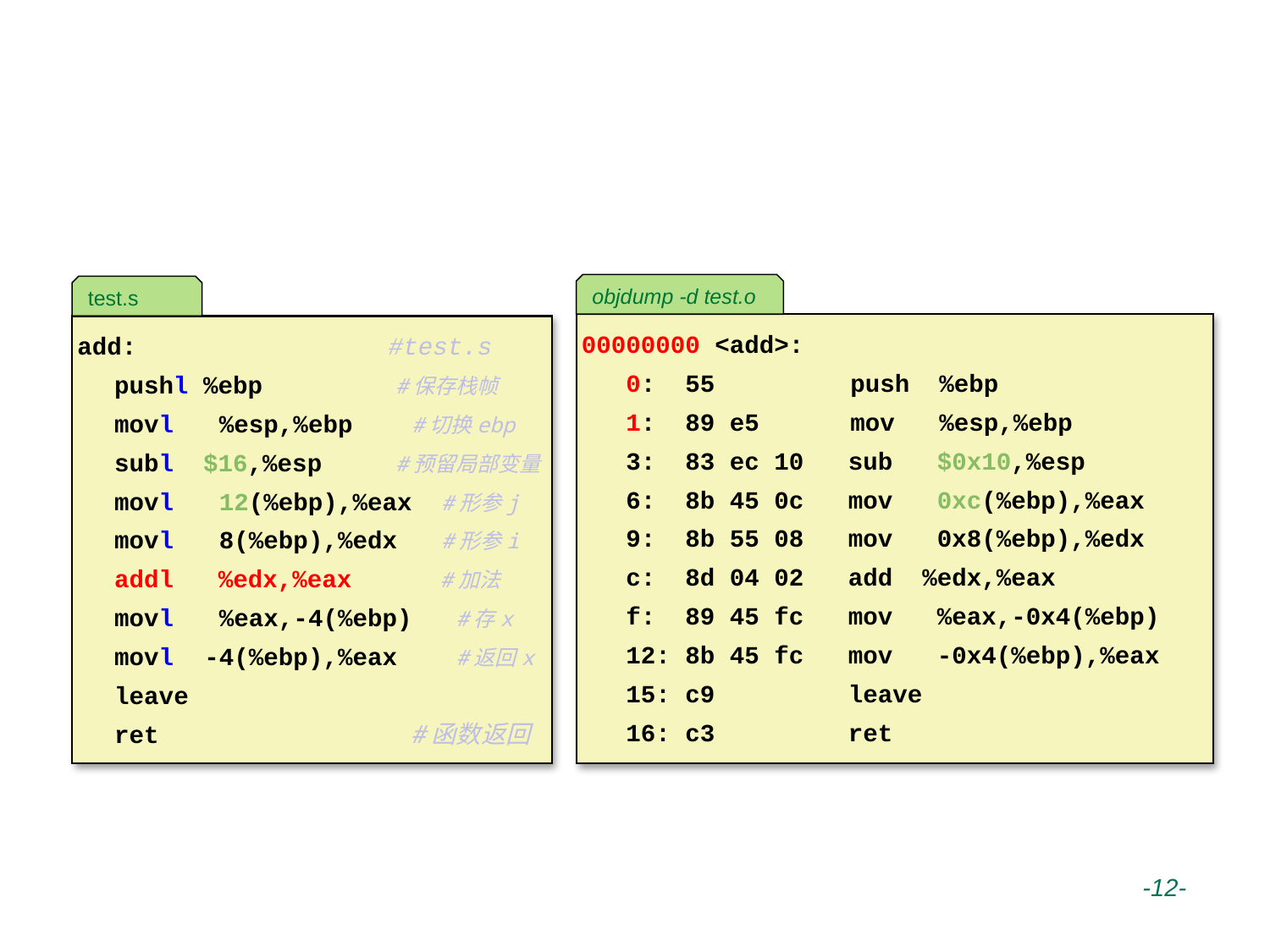

# 汇编源代码与反汇编代码
objdump -d test.o
00000000 <add>:
   0:  55	 push  %ebp
   1:  89 e5	 mov   %esp,%ebp
   3:  83 ec 10   sub   $0x10,%esp
   6:  8b 45 0c   mov   0xc(%ebp),%eax
   9:  8b 55 08   mov   0x8(%ebp),%edx
   c:  8d 04 02   add  %edx,%eax
   f:  89 45 fc   mov   %eax,-0x4(%ebp)
   12: 8b 45 fc   mov   -0x4(%ebp),%eax
   15: c9         leave
   16: c3         ret
test.s
add:                 #test.s
pushl %ebp         #保存栈帧
movl	 %esp,%ebp    #切换ebp
subl  $16,%esp     #预留局部变量
movl	 12(%ebp),%eax  #形参j
movl	 8(%ebp),%edx   #形参i
addl   %edx,%eax      #加法
movl	 %eax,-4(%ebp)   #存x
movl	-4(%ebp),%eax    #返回x
leave
ret                 #函数返回

 -12-